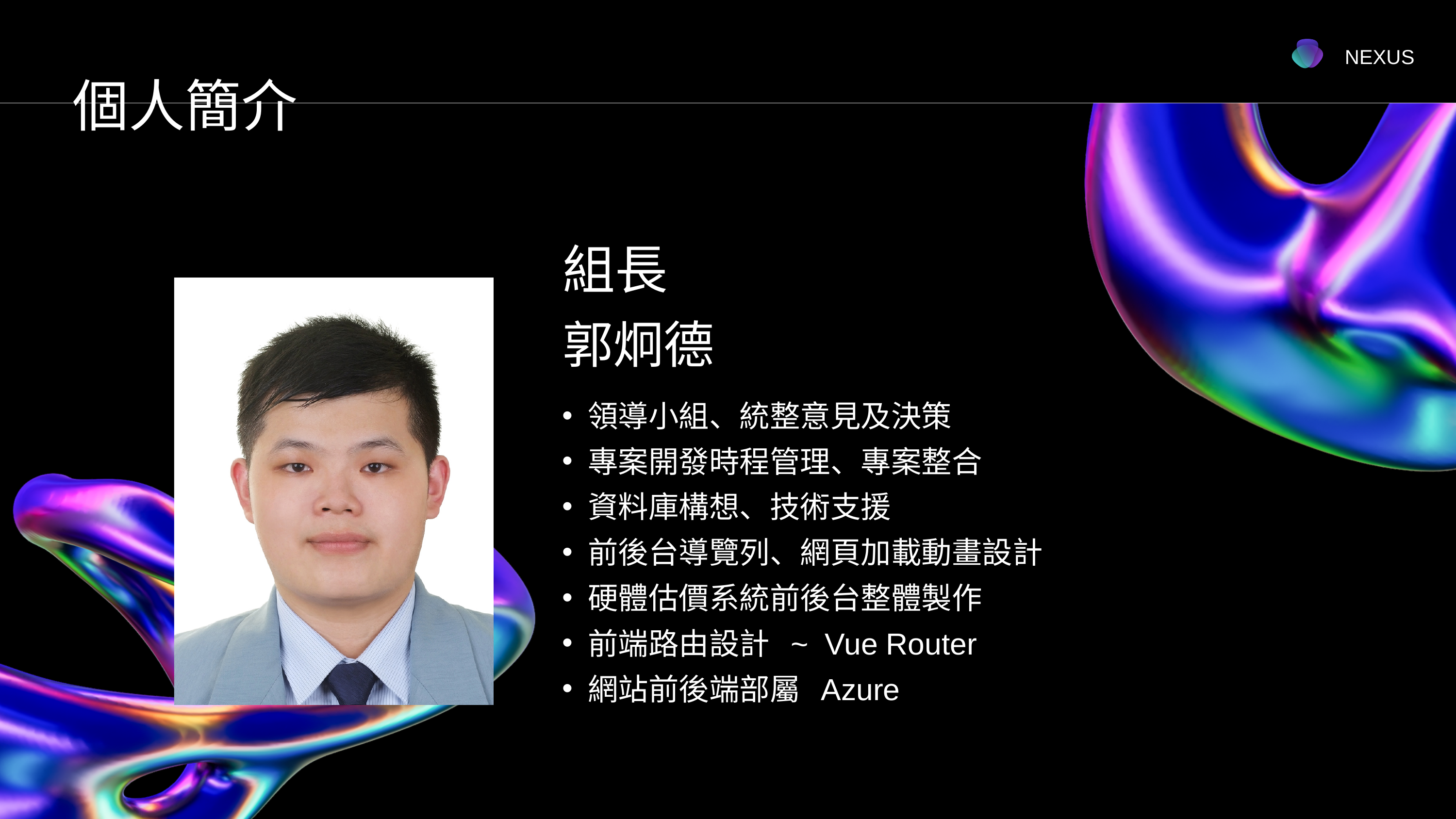

NEXUS
個人簡介

組長

郭炯德
領導小組、統整意見及決策
專案開發時程管理、專案整合
資料庫構想、技術支援
前後台導覽列、網頁加載動畫設計
硬體估價系統前後台整體製作
前端路由設計  ~  Vue Router
網站前後端部屬  Azure